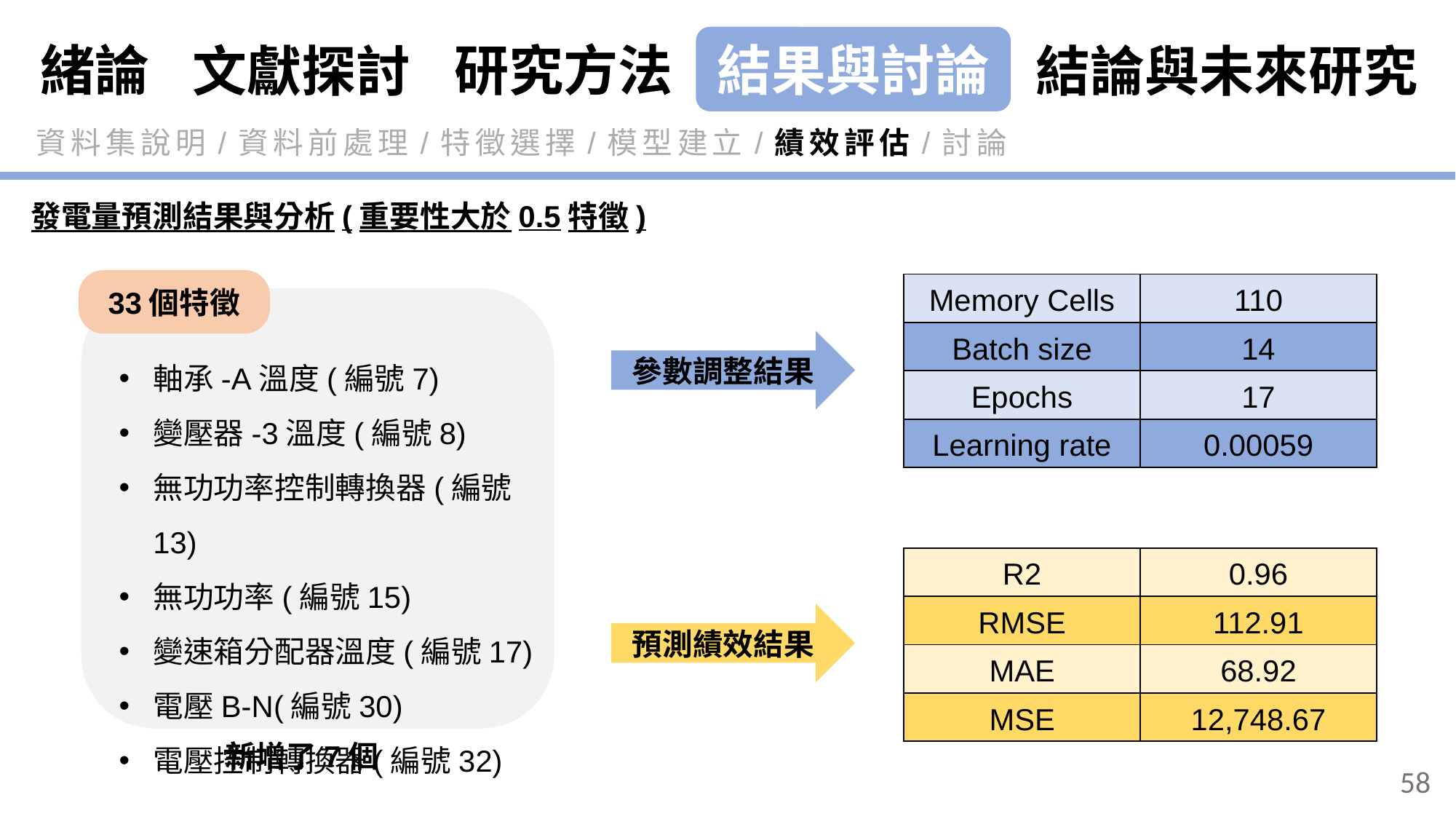

緒論
研究方法
結果與討論
結論與未來研究
文獻探討
資料集說明/資料前處理/特徵選擇/模型建立/績效評估/討論
發電量預測結果與分析(重要性大於0.5特徵)
33個特徵

軸承-A溫度(編號7)
變壓器-3溫度(編號8)
無功功率控制轉換器(編號13)
無功功率(編號15)
變速箱分配器溫度(編號17)
電壓B-N(編號30)
電壓控制轉換器(編號32)
新增了7個
| Memory Cells | 110 |
| --- | --- |
| Batch size | 14 |
| Epochs | 17 |
| Learning rate | 0.00059 |
參數調整結果
| R2 | 0.96 |
| --- | --- |
| RMSE | 112.91 |
| MAE | 68.92 |
| MSE | 12,748.67 |
預測績效結果

58